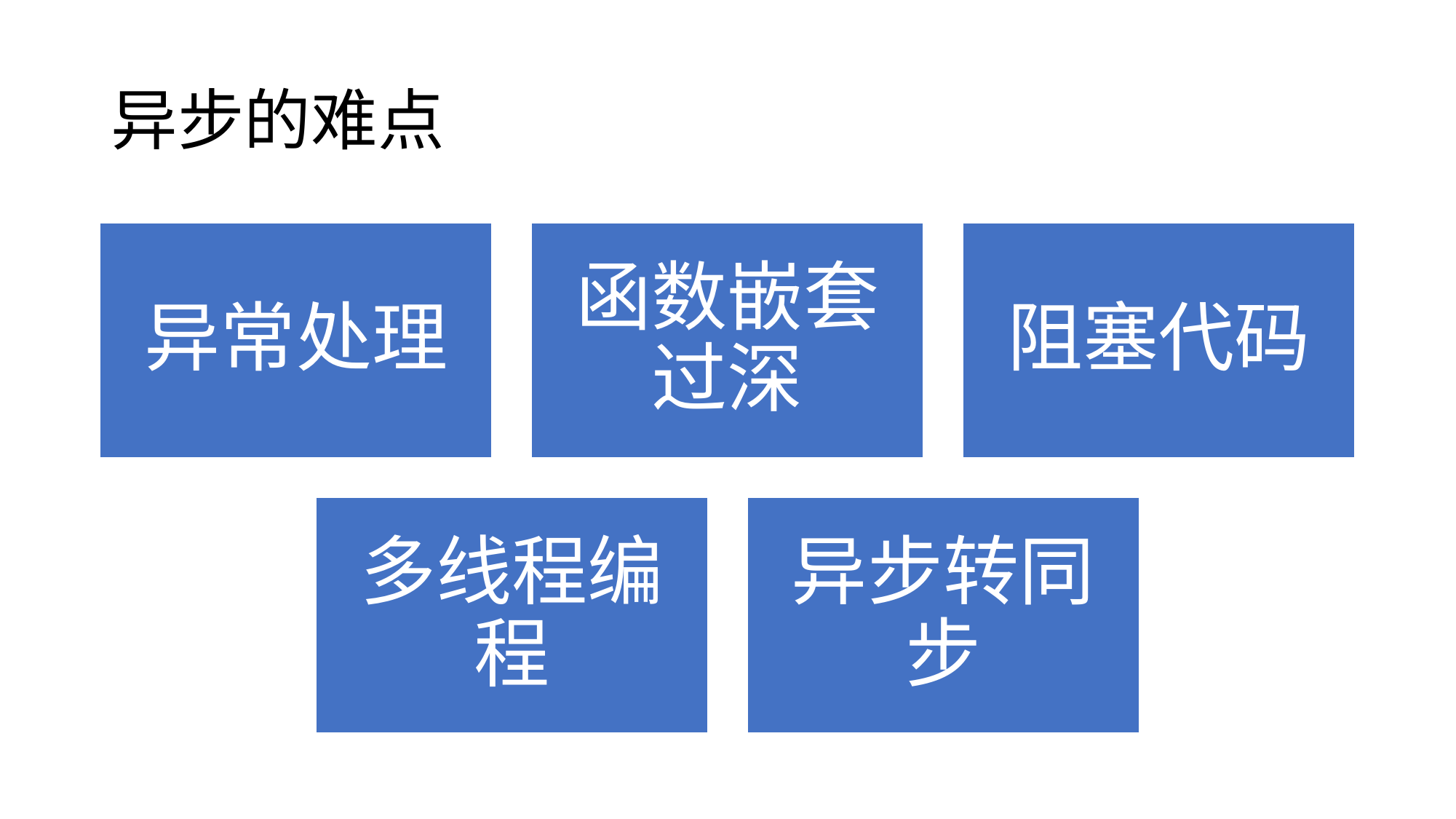

# 异步的难点
异常处理
函数嵌套过深
阻塞代码
多线程编程
异步转同步